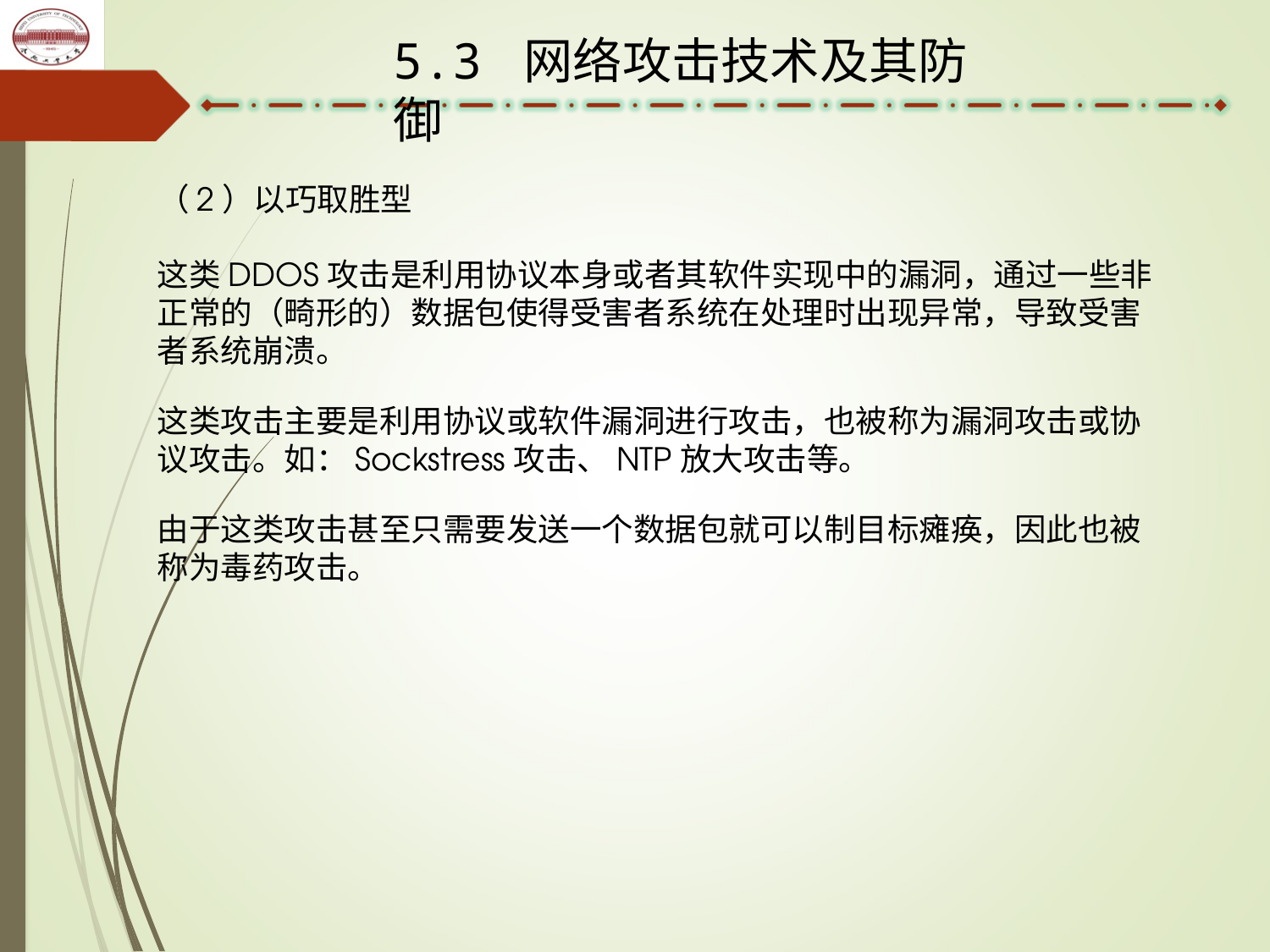

5.3 网络攻击技术及其防御
（2）以巧取胜型
这类DDOS攻击是利用协议本身或者其软件实现中的漏洞，通过一些非正常的（畸形的）数据包使得受害者系统在处理时出现异常，导致受害者系统崩溃。
这类攻击主要是利用协议或软件漏洞进行攻击，也被称为漏洞攻击或协议攻击。如：Sockstress攻击、NTP放大攻击等。
由于这类攻击甚至只需要发送一个数据包就可以制目标瘫痪，因此也被称为毒药攻击。